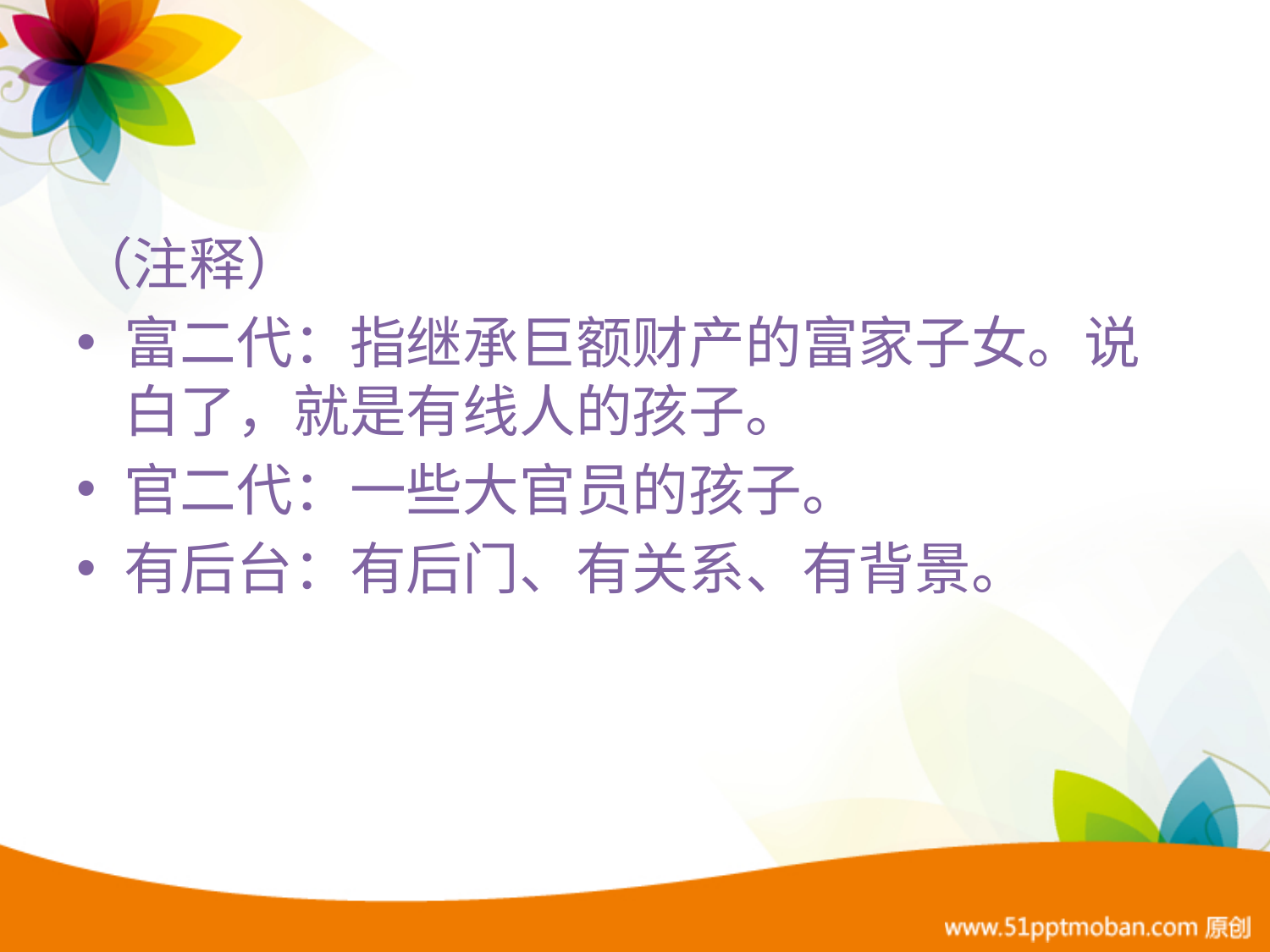

（注释）
富二代：指继承巨额财产的富家子女。说白了，就是有线人的孩子。
官二代：一些大官员的孩子。
有后台：有后门、有关系、有背景。